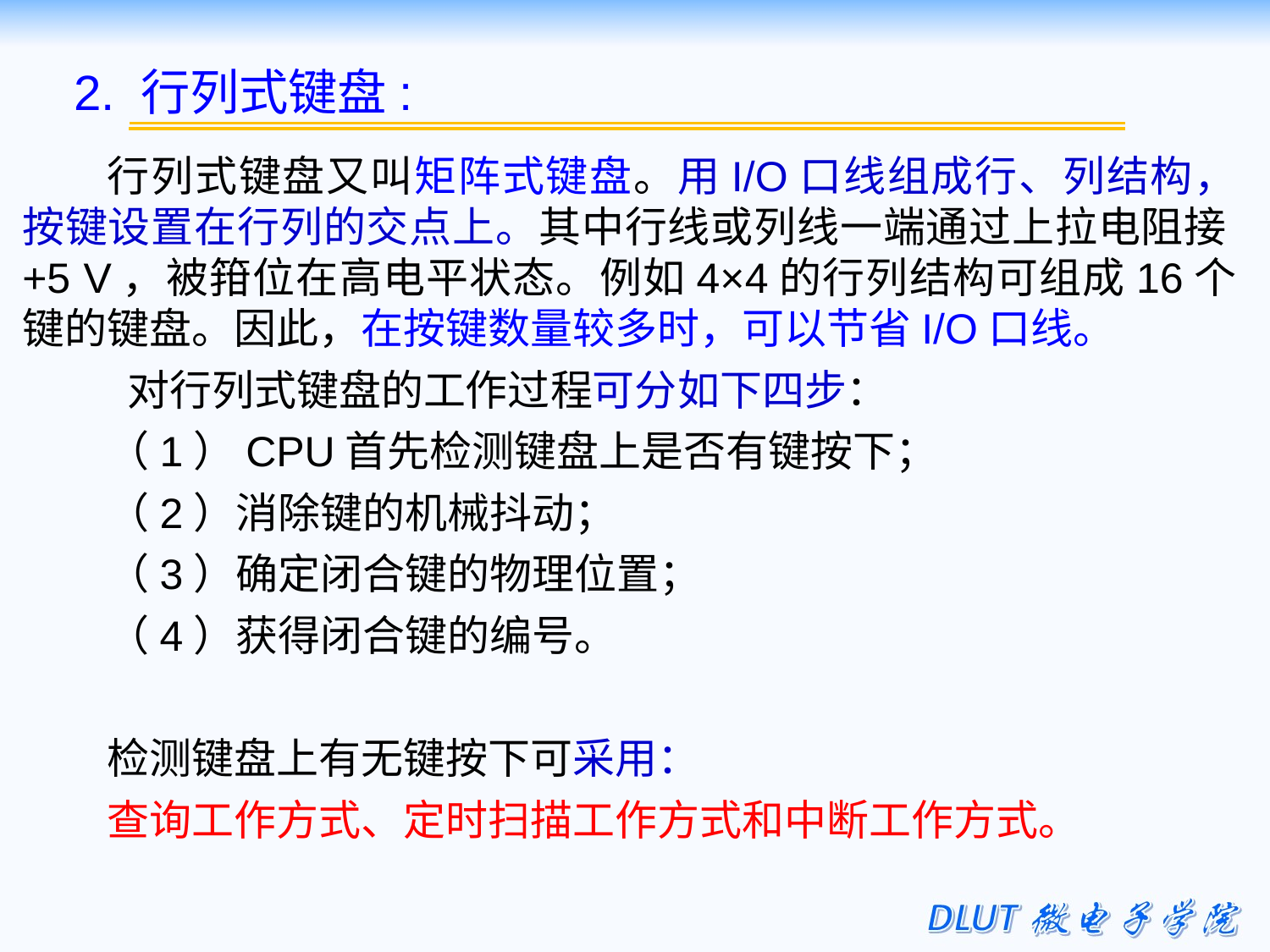

2. 行列式键盘:
行列式键盘又叫矩阵式键盘。用I/O口线组成行、列结构，按键设置在行列的交点上。其中行线或列线一端通过上拉电阻接+5 V，被箝位在高电平状态。例如4×4的行列结构可组成16个键的键盘。因此，在按键数量较多时，可以节省I/O口线。
 对行列式键盘的工作过程可分如下四步：
（1）CPU首先检测键盘上是否有键按下；
（2）消除键的机械抖动；
（3）确定闭合键的物理位置；
（4）获得闭合键的编号。

检测键盘上有无键按下可采用：
查询工作方式、定时扫描工作方式和中断工作方式。